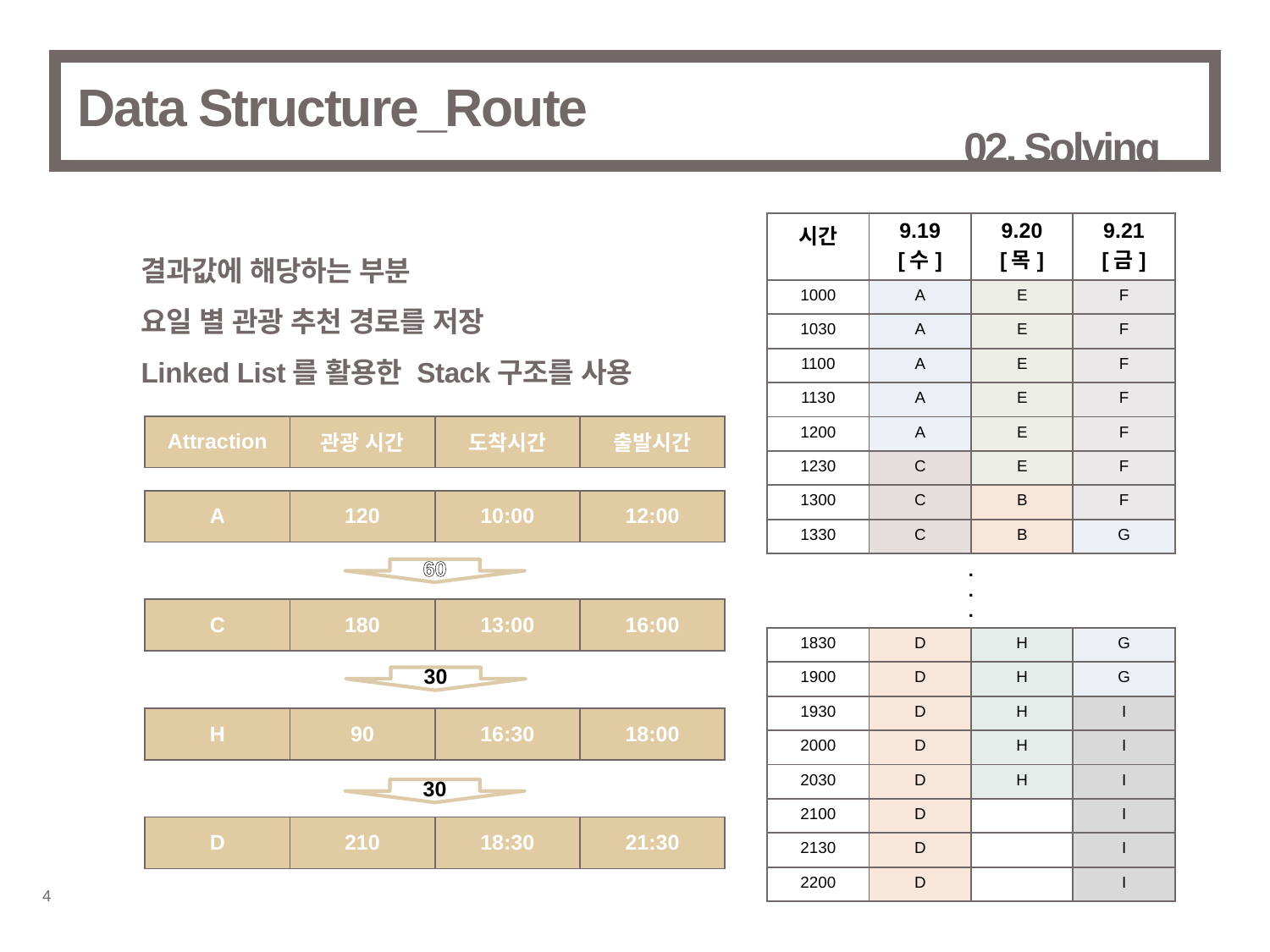

# Data Structure_Route
02. Solving
| 시간 | 9.19[수] | 9.20[목] | 9.21[금] |
| --- | --- | --- | --- |
| 1000 | A | E | F |
| 1030 | A | E | F |
| 1100 | A | E | F |
| 1130 | A | E | F |
| 1200 | A | E | F |
| 1230 | C | E | F |
| 1300 | C | B | F |
| 1330 | C | B | G |
| . . . |  |  |  |
| 1830 | D | H | G |
| 1900 | D | H | G |
| 1930 | D | H | I |
| 2000 | D | H | I |
| 2030 | D | H | I |
| 2100 | D |  | I |
| 2130 | D |  | I |
| 2200 | D |  | I |
결과값에 해당하는 부분
요일 별 관광 추천 경로를 저장
Linked List를 활용한 Stack구조를 사용

| Attraction | 관광 시간 | 도착시간 | 출발시간 |
| --- | --- | --- | --- |
| A | 120 | 10:00 | 12:00 |
| --- | --- | --- | --- |
60
| C | 180 | 13:00 | 16:00 |
| --- | --- | --- | --- |
30
| H | 90 | 16:30 | 18:00 |
| --- | --- | --- | --- |
30
| D | 210 | 18:30 | 21:30 |
| --- | --- | --- | --- |